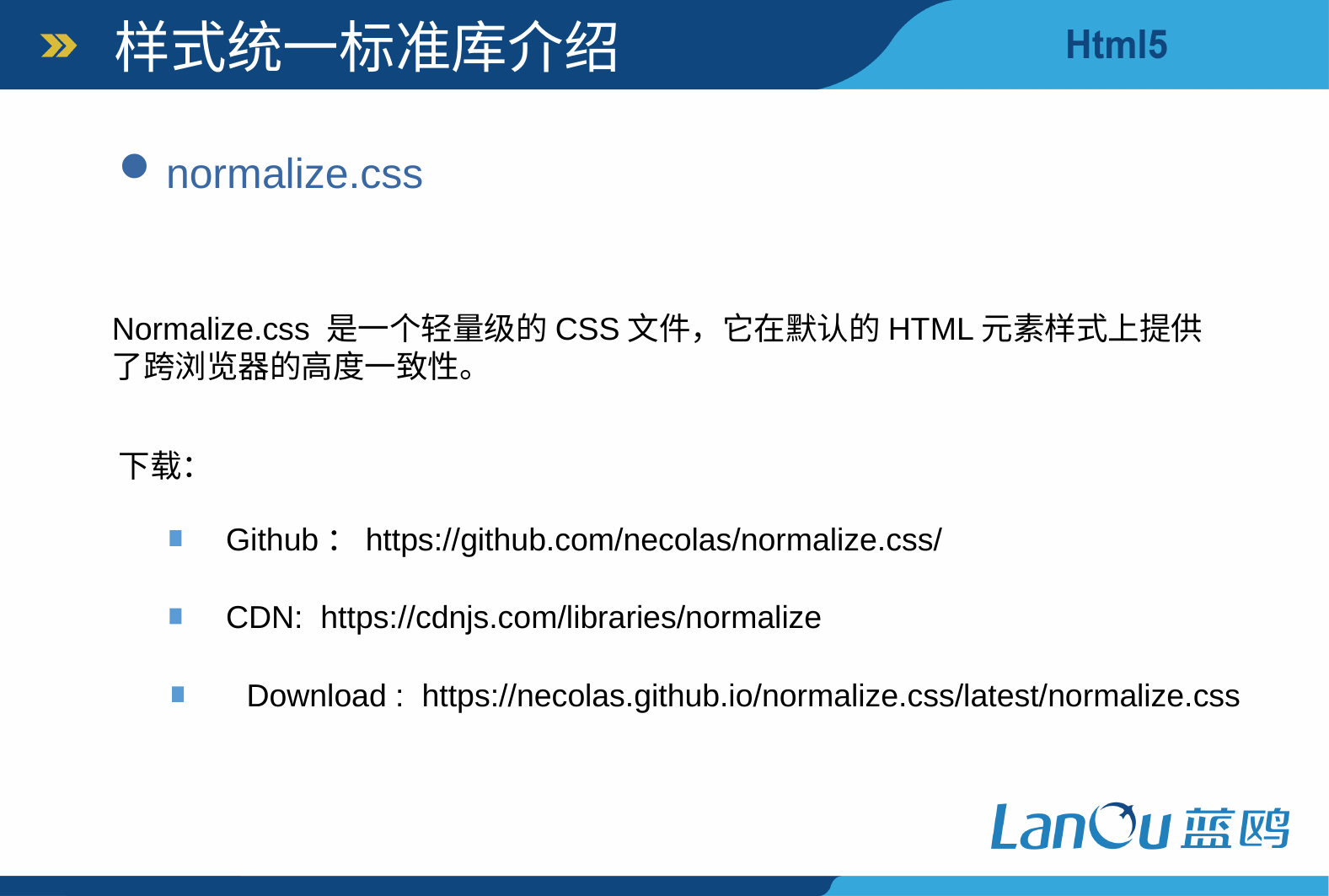

样式统一标准库介绍
normalize.css
Normalize.css 是一个轻量级的CSS文件，它在默认的HTML元素样式上提供了跨浏览器的高度一致性。
下载：
Github：https://github.com/necolas/normalize.css/

CDN:  https://cdnjs.com/libraries/normalize

Download :  https://necolas.github.io/normalize.css/latest/normalize.css